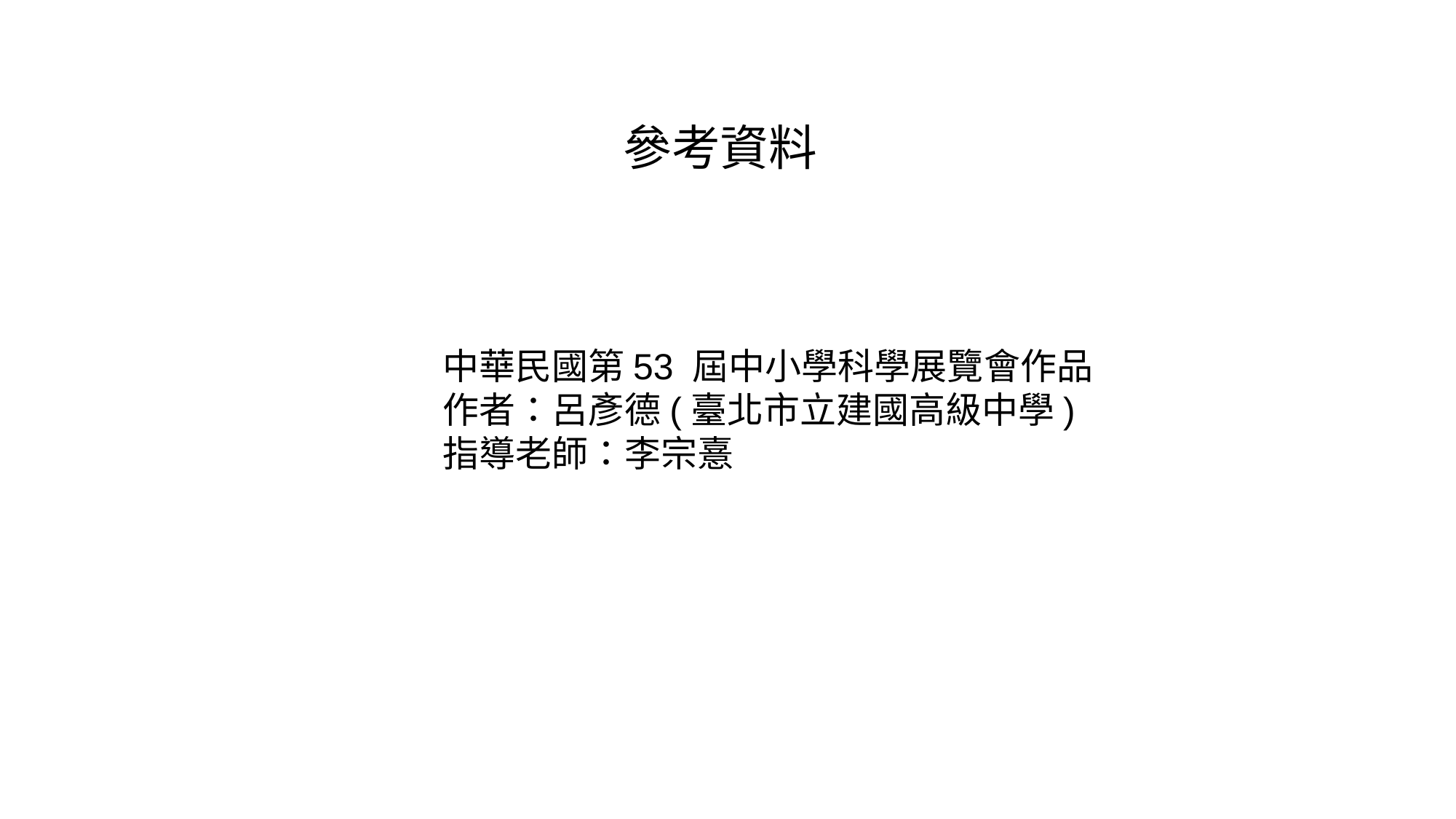

# 參考資料
中華民國第53 屆中小學科學展覽會作品
作者：呂彥德(臺北市立建國高級中學)
指導老師：李宗憙